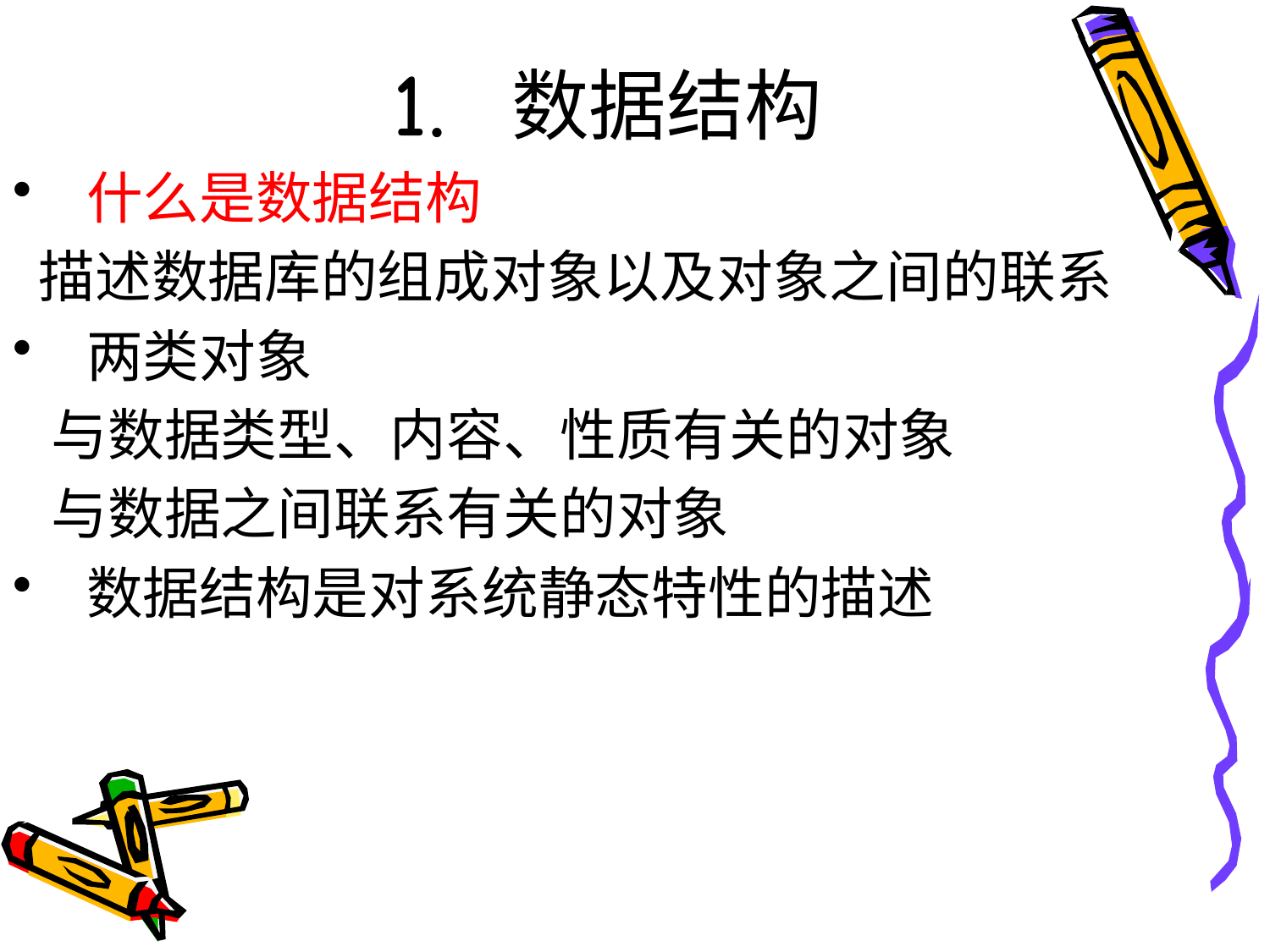

# 1.  数据结构
 什么是数据结构
 描述数据库的组成对象以及对象之间的联系
 两类对象
  与数据类型、内容、性质有关的对象
  与数据之间联系有关的对象
 数据结构是对系统静态特性的描述